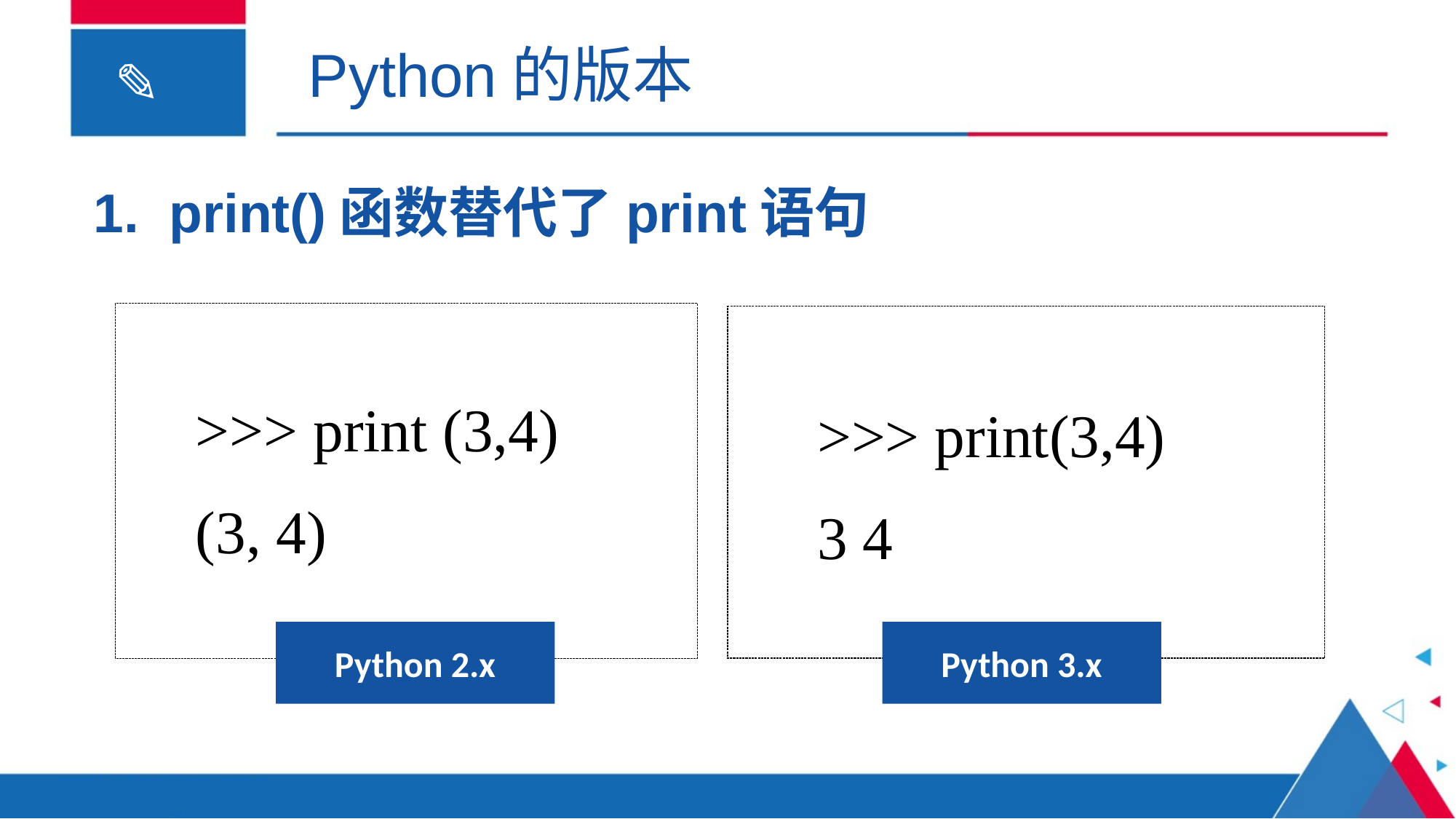

Python的版本
1.  print()函数替代了print语句

>>> print (3,4)
(3, 4)
>>> print(3,4)
3 4
Python 2.x
Python 3.x